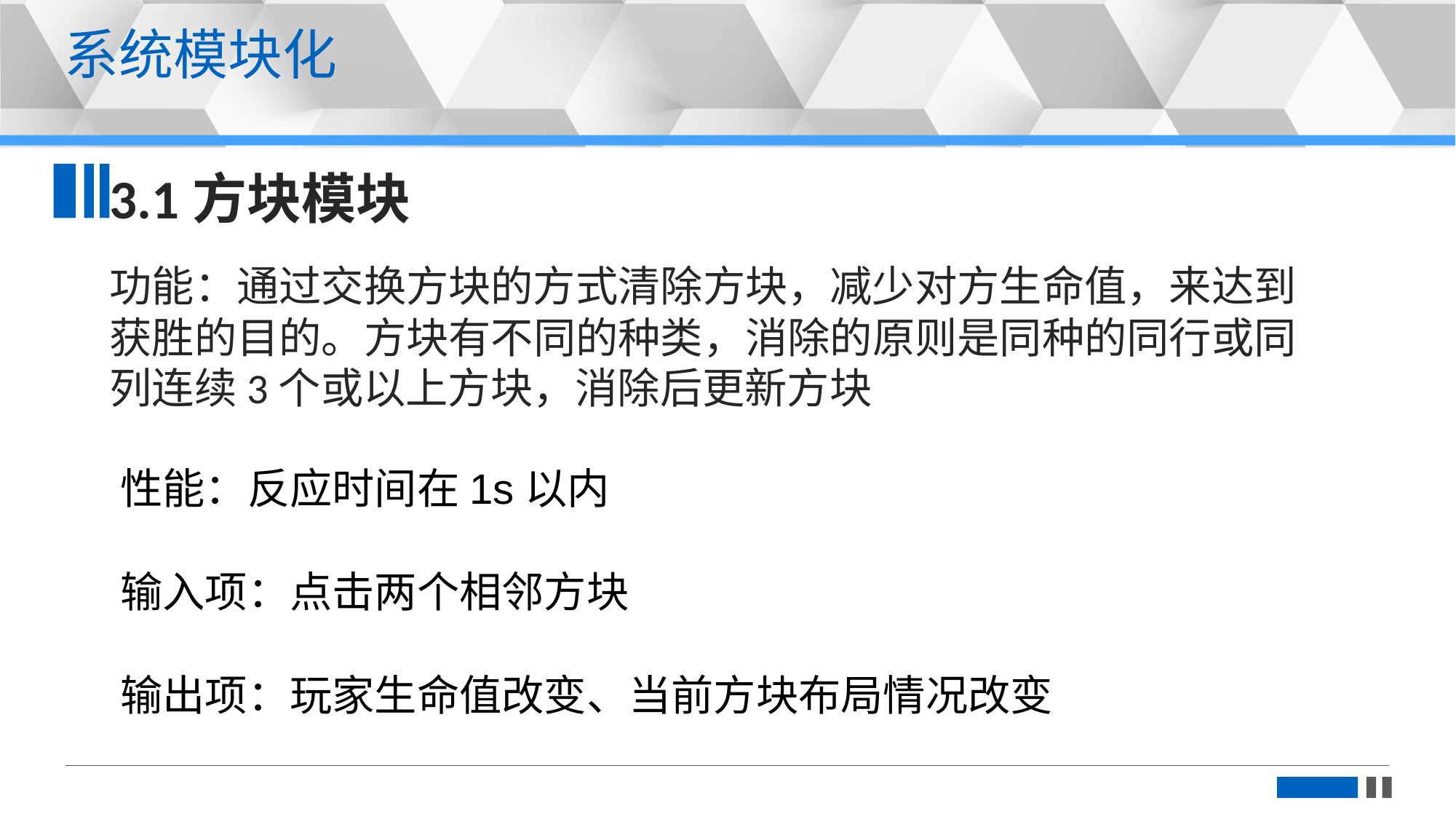

更多精品PPT模板下载：https://shop162430736.taobao.com
系统模块化

3.1方块模块
功能：通过交换方块的方式清除方块，减少对方生命值，来达到获胜的目的。方块有不同的种类，消除的原则是同种的同行或同列连续3个或以上方块，消除后更新方块
性能：反应时间在1s以内
输入项：点击两个相邻方块
输出项：玩家生命值改变、当前方块布局情况改变
15